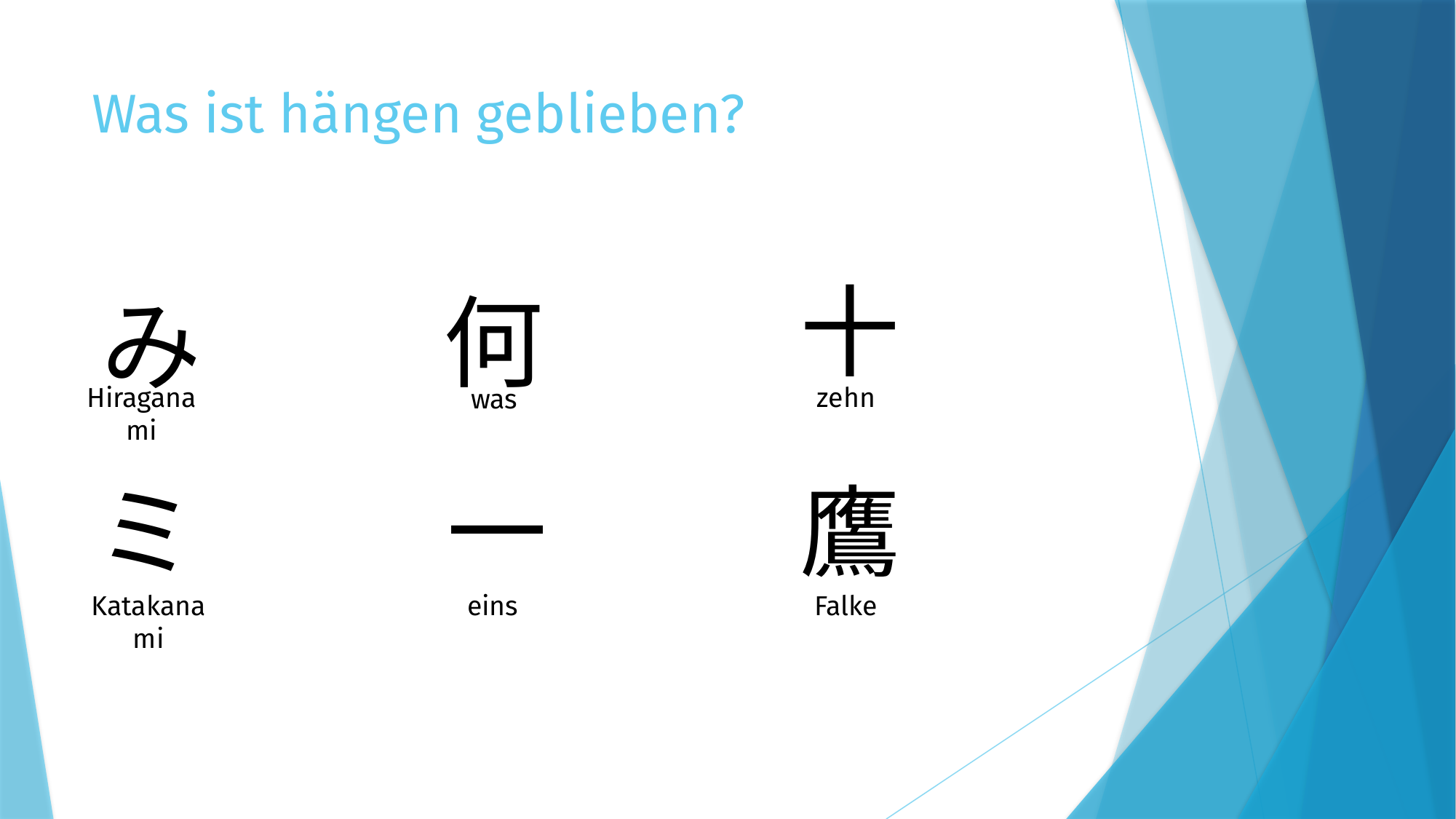

# Was ist hängen geblieben?
十
何
み
Hiraganami

zehn
was
ミ
一
鷹
Katakana
mi
eins
Falke